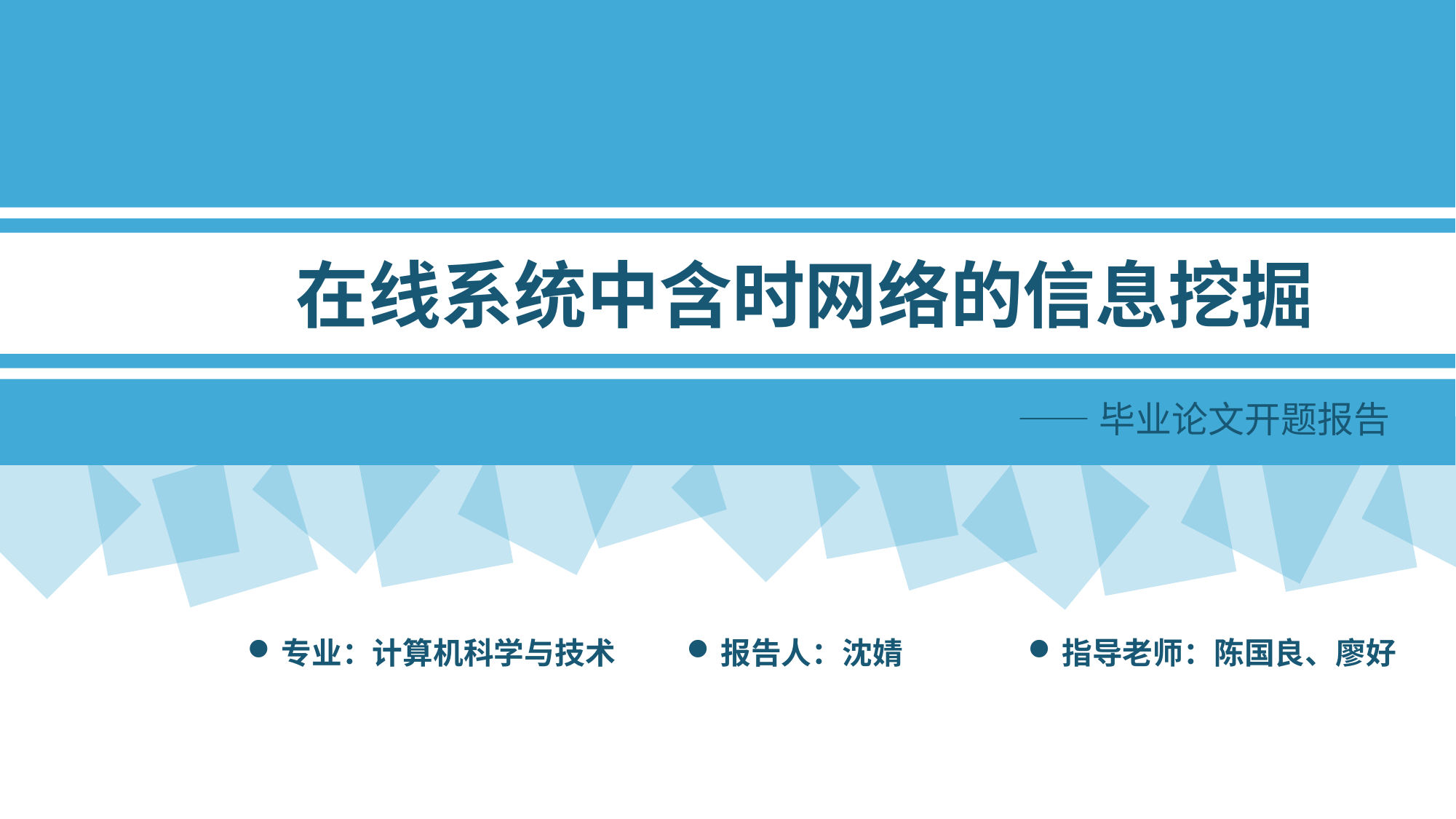

在线系统中含时网络的信息挖掘
——毕业论文开题报告
专业：计算机科学与技术
报告人：沈婧
指导老师：陈国良、廖好